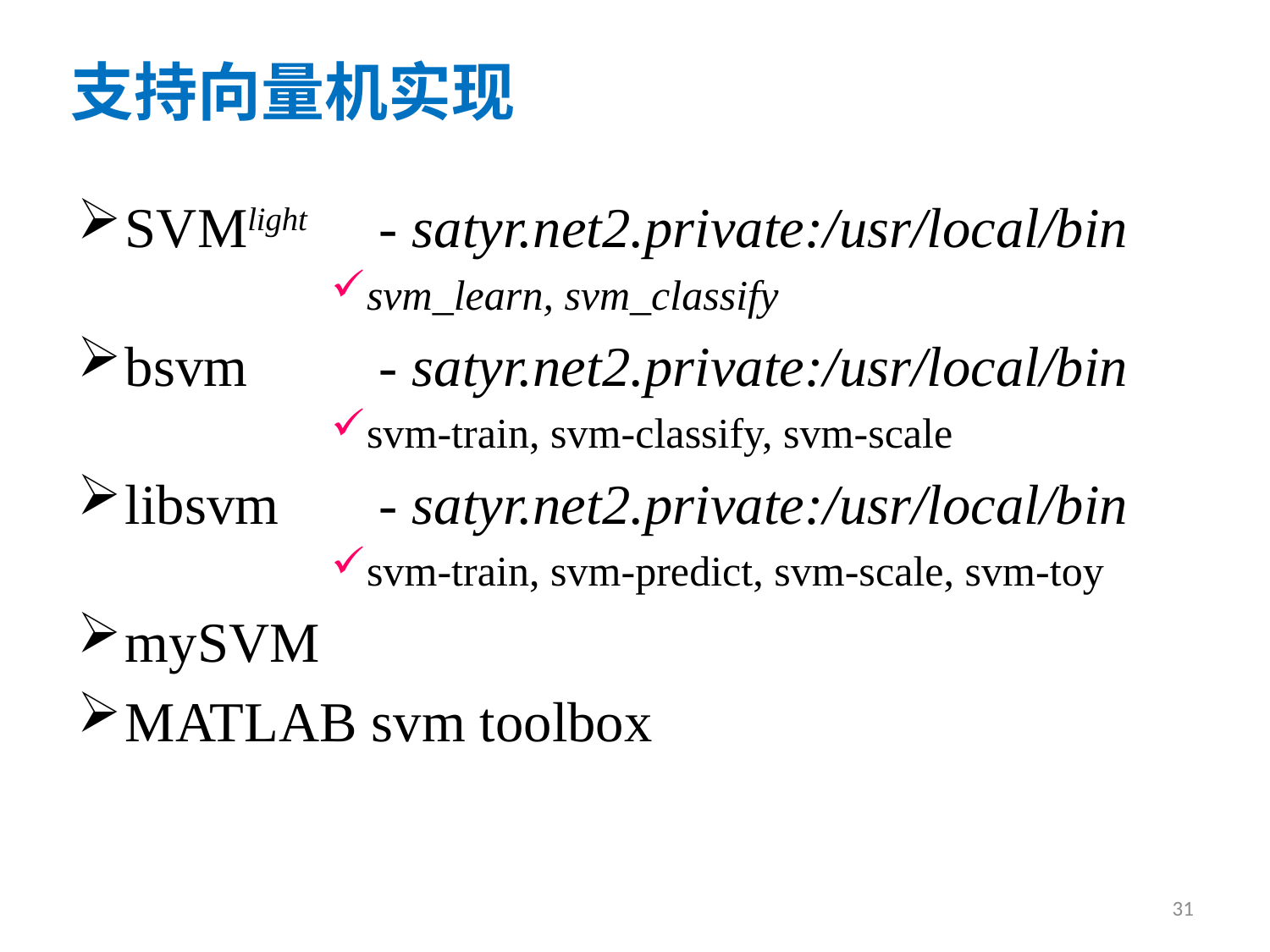

支持向量机实现
SVMlight 	- satyr.net2.private:/usr/local/bin
svm_learn, svm_classify
bsvm 	- satyr.net2.private:/usr/local/bin
svm-train, svm-classify, svm-scale
libsvm 	- satyr.net2.private:/usr/local/bin
svm-train, svm-predict, svm-scale, svm-toy
mySVM
MATLAB svm toolbox
31